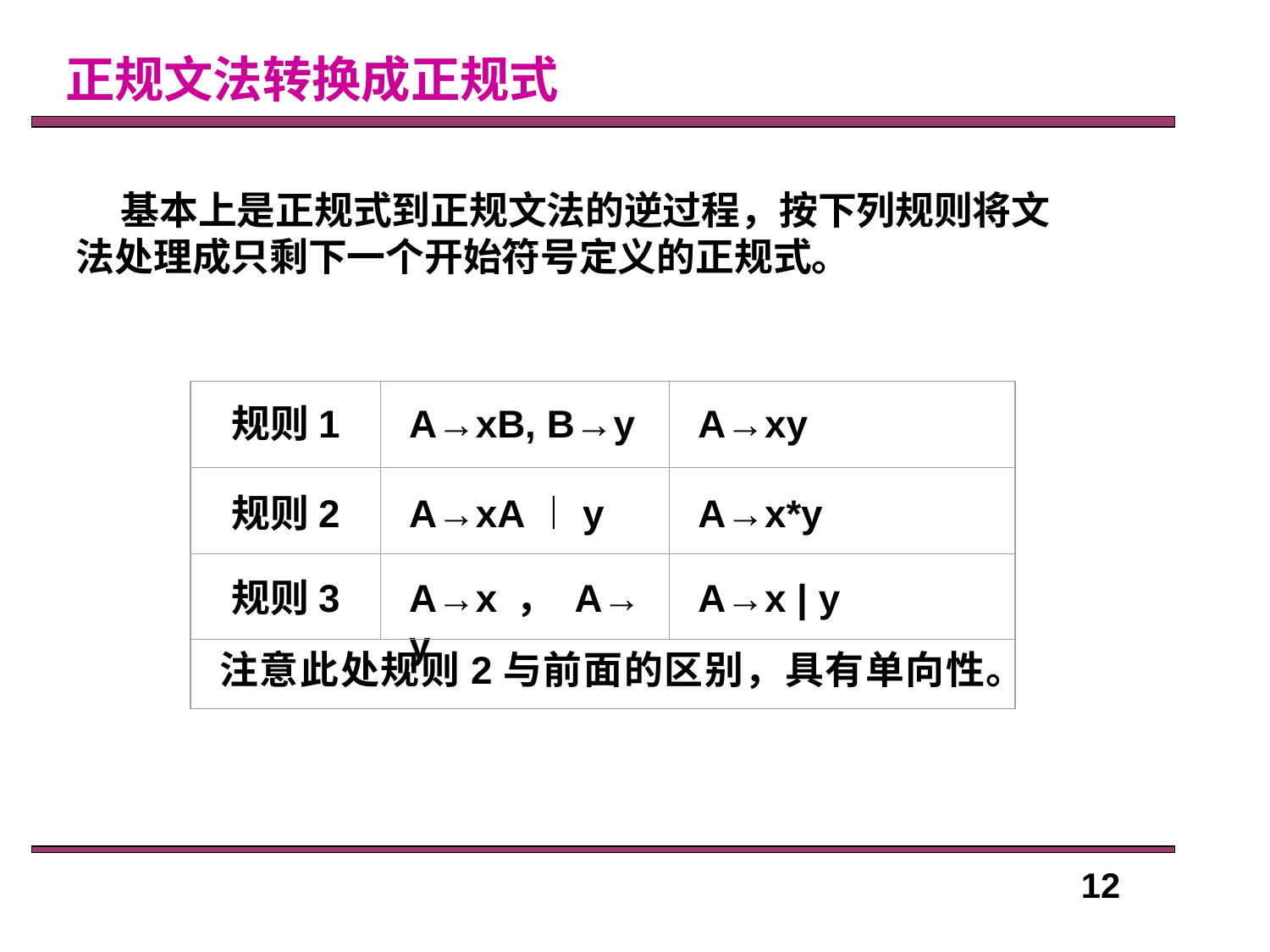

# 正规文法转换成正规式
    基本上是正规式到正规文法的逆过程，按下列规则将文法处理成只剩下一个开始符号定义的正规式。

规则1

A→xB, B→y

A→xy

规则2

A→xA︱y

A→x*y

规则3

A→x，A→ y

A→x | y

注意此处规则2与前面的区别，具有单向性。

12